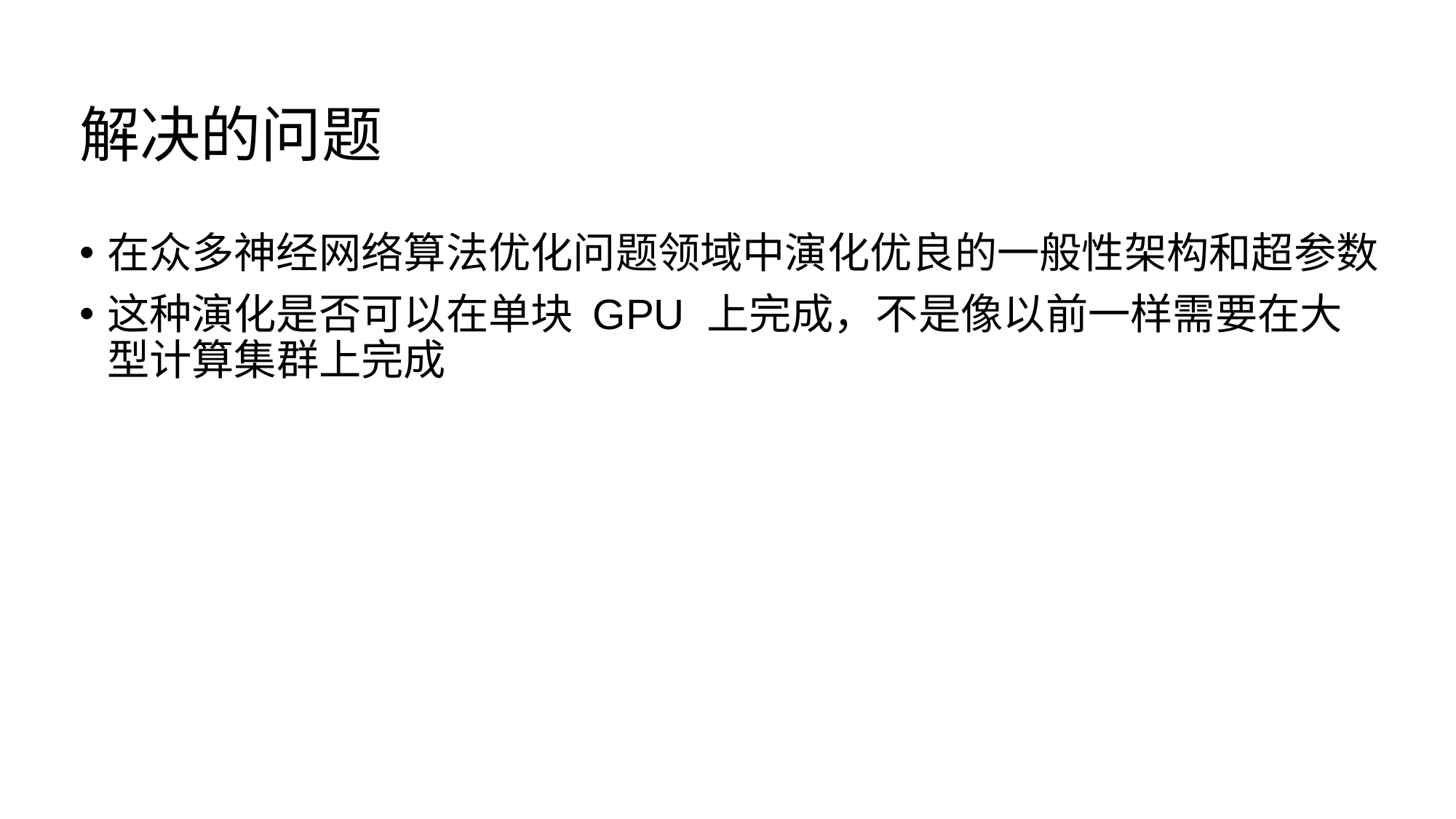

解决的问题
在众多神经网络算法优化问题领域中演化优良的一般性架构和超参数
这种演化是否可以在单块 GPU 上完成，不是像以前一样需要在大型计算集群上完成